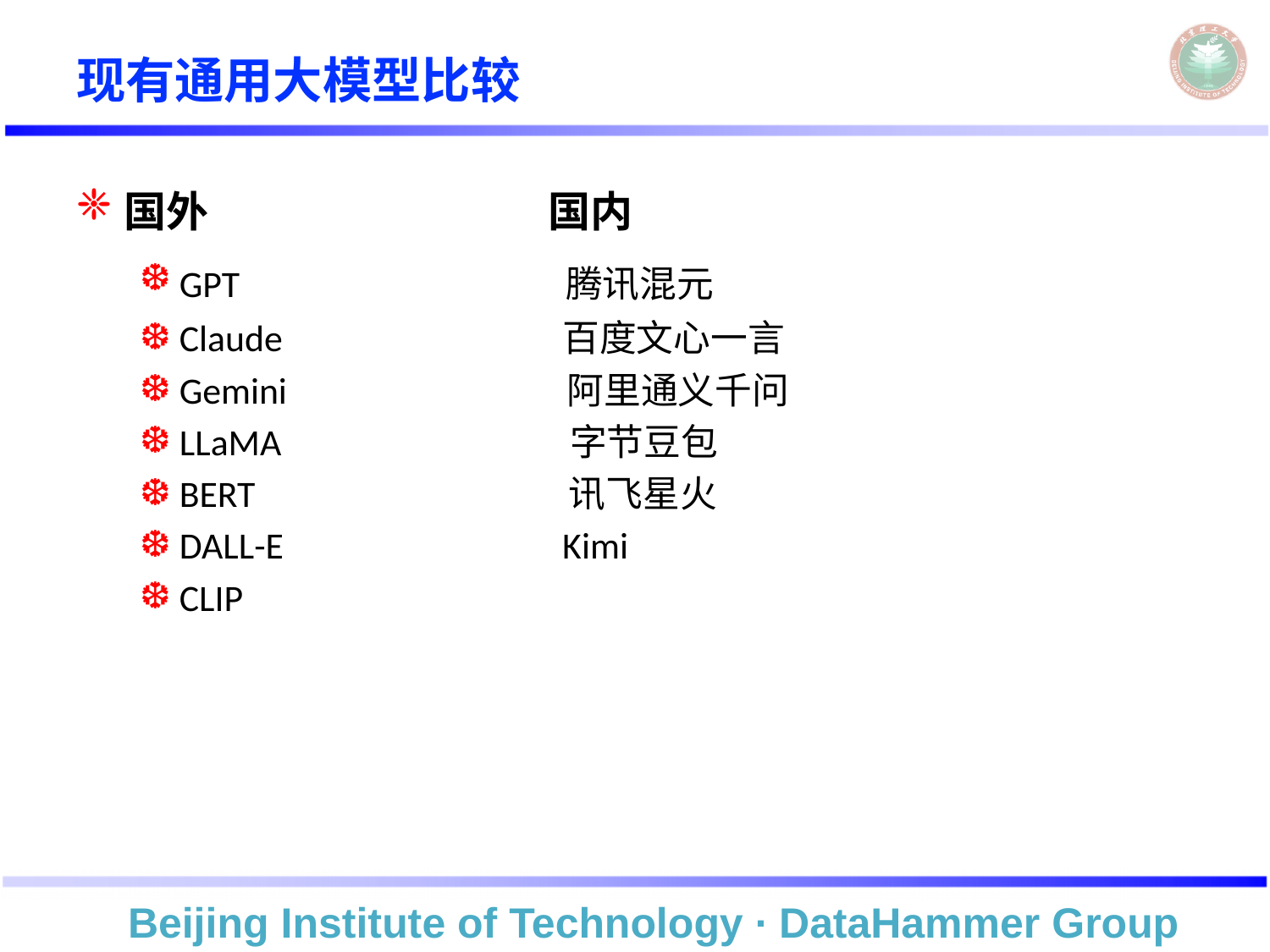

# 现有通用大模型比较
国外                           国内
GPT                            腾讯混元
Claude                                百度文心一言
Gemini                                阿里通义千问
LLaMA                                 字节豆包
BERT                                    讯飞星火
DALL-E                                 Kimi
CLIP